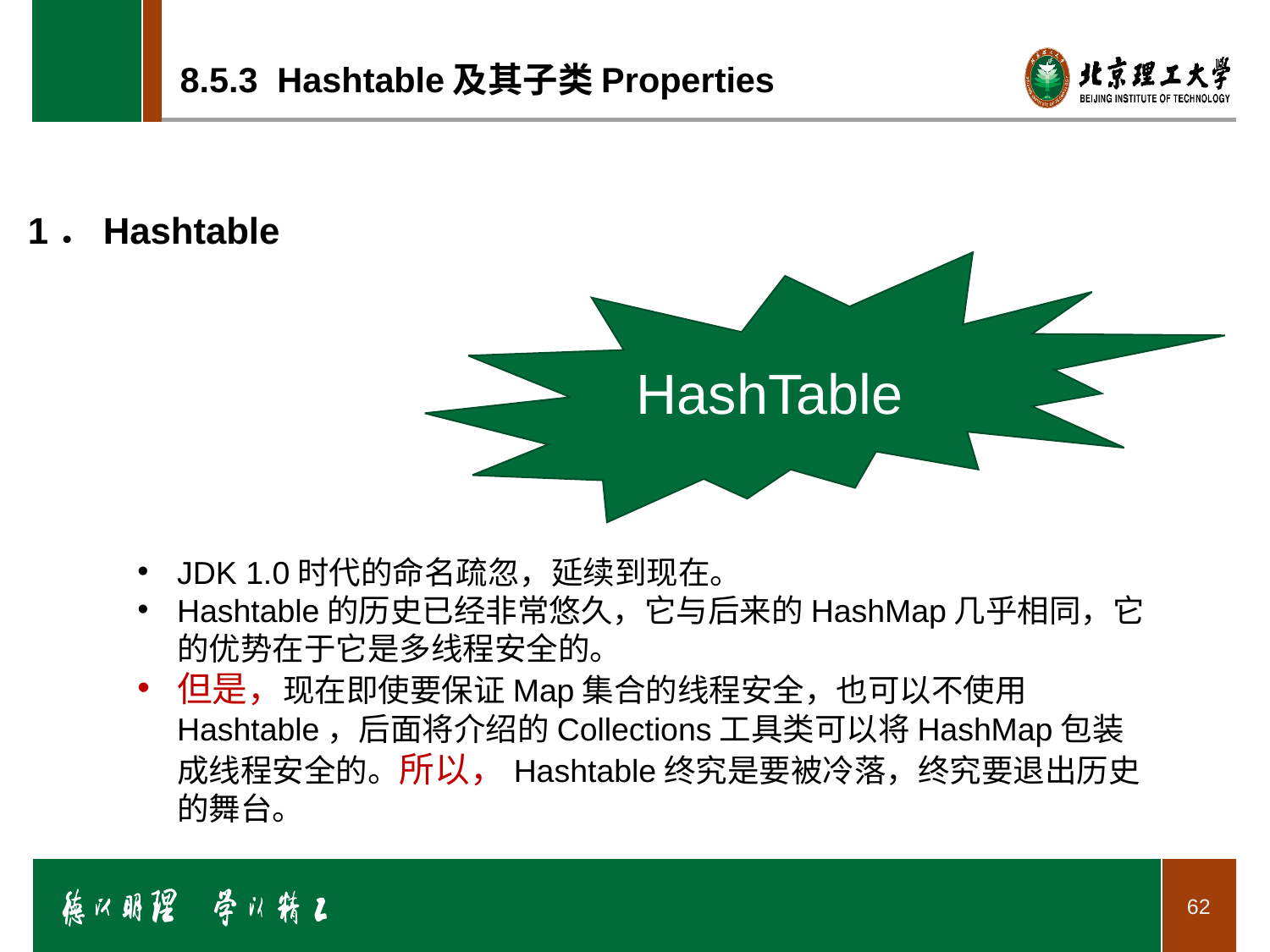

# 8.5.3  Hashtable及其子类Properties
1．Hashtable
HashTable
JDK 1.0时代的命名疏忽，延续到现在。
Hashtable的历史已经非常悠久，它与后来的HashMap几乎相同，它的优势在于它是多线程安全的。
但是，现在即使要保证Map集合的线程安全，也可以不使用Hashtable，后面将介绍的Collections工具类可以将HashMap包装成线程安全的。所以，Hashtable终究是要被冷落，终究要退出历史的舞台。